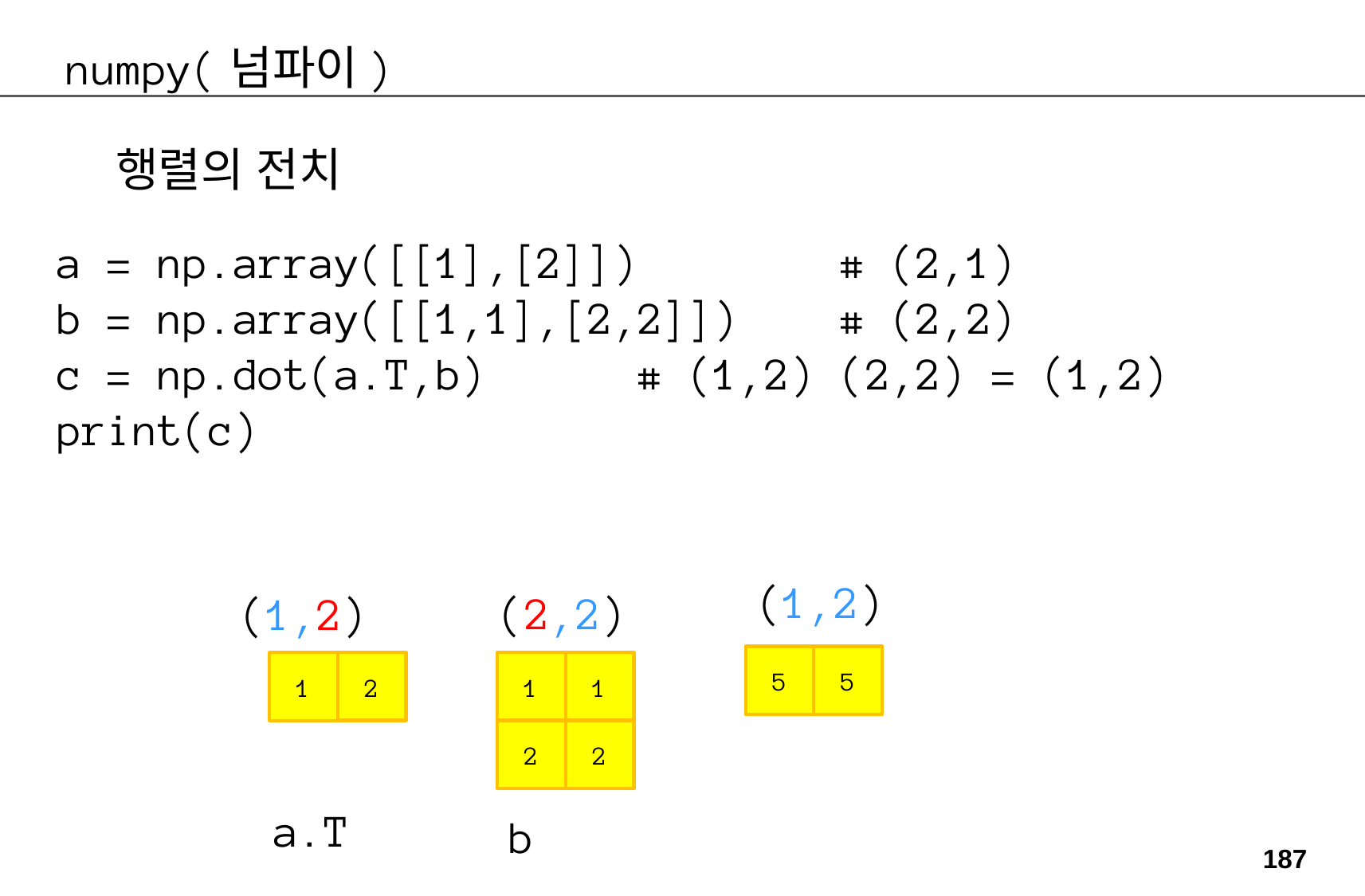

numpy(넘파이)
행렬의 전치
a = np.array([[1],[2]])        # (2,1)
b = np.array([[1,1],[2,2]])    # (2,2)
c = np.dot(a.T,b)      # (1,2) (2,2) = (1,2)
print(c)
(1,2)
(2,2)
(1,2)
5
5
2
1
1
1
2
2
a.T
b